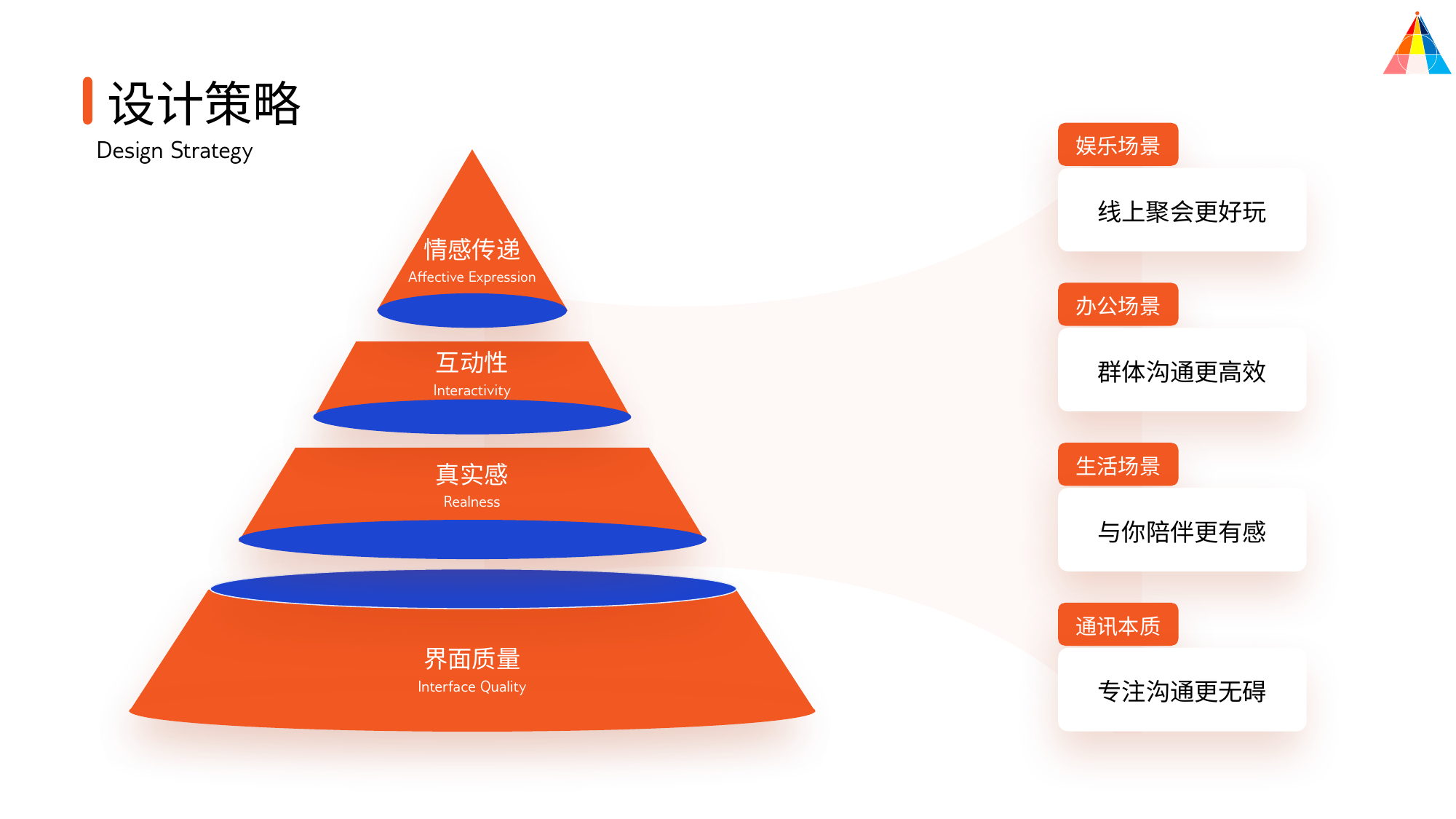

设计策略

娱乐场景

线上聚会更好玩
Design Strategy

情感传递
Affective Expression

办公场景

群体沟通更高效

互动性
Interactivity

生活场景

与你陪伴更有感

真实感
Realness

通讯本质

专注沟通更无碍
界面质量
Interface Quality